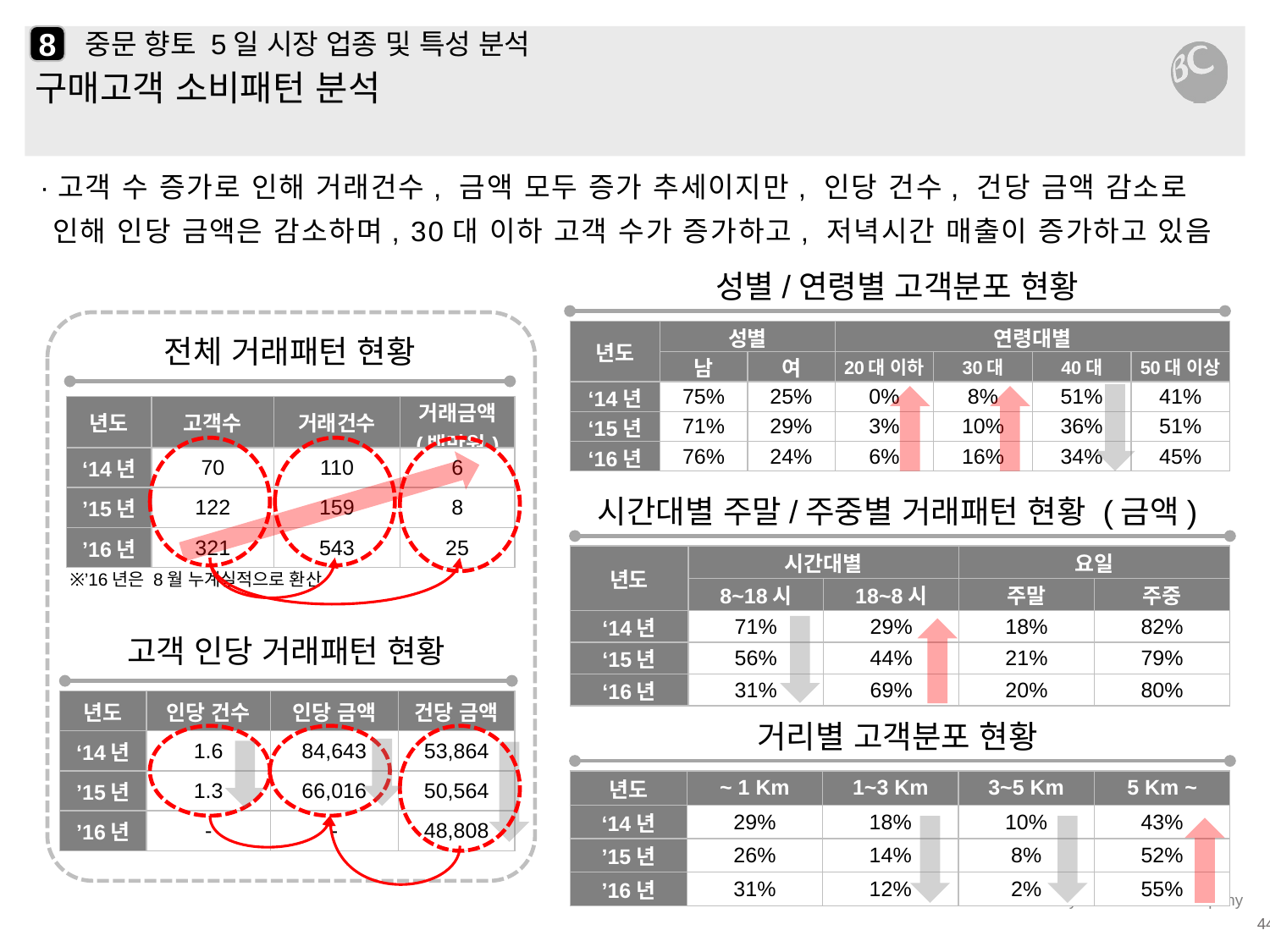

8
# 중문 향토 5일 시장 업종 및 특성 분석
구매고객 소비패턴 분석
·고객 수 증가로 인해 거래건수, 금액 모두 증가 추세이지만, 인당 건수, 건당 금액 감소로 인해 인당 금액은 감소하며, 30대 이하 고객 수가 증가하고, 저녁시간 매출이 증가하고 있음
성별/연령별 고객분포 현황

| 년도 | 성별 |  | 연령대별 |  |  |  |
| --- | --- | --- | --- | --- | --- | --- |
|  | 남 | 여 | 20대 이하 | 30대 | 40대 | 50대 이상 |
| ‘14년 | 75% | 25% | 0% | 8% | 51% | 41% |
| ‘15년 | 71% | 29% | 3% | 10% | 36% | 51% |
| ‘16년 | 76% | 24% | 6% | 16% | 34% | 45% |
전체 거래패턴 현황

| 년도 | 고객수 | 거래건수 | 거래금액 (백만원) |
| --- | --- | --- | --- |
| ‘14년 | 70 | 110 | 6 |
| ’15년 | 122 | 159 | 8 |
| ’16년 | 321 | 543 | 25 |

시간대별 주말/주중별 거래패턴 현황 (금액)
| 년도 | 시간대별 |  | 요일 |  |
| --- | --- | --- | --- | --- |
|  | 8~18시 | 18~8시 | 주말 | 주중 |
| ‘14년 | 71% | 29% | 18% | 82% |
| ‘15년 | 56% | 44% | 21% | 79% |
| ‘16년 | 31% | 69% | 20% | 80% |
※’16년은 8월 누계실적으로 환산

고객 인당 거래패턴 현황
| 년도 | 인당 건수 | 인당 금액 | 건당 금액 |
| --- | --- | --- | --- |
| ‘14년 | 1.6 | 84,643 | 53,864 |
| ’15년 | 1.3 | 66,016 | 50,564 |
| ’16년 | - | - | 48,808 |
거리별 고객분포 현황

| 년도 | ~ 1 Km | 1~3 Km | 3~5 Km | 5 Km ~ |
| --- | --- | --- | --- | --- |
| ‘14년 | 29% | 18% | 10% | 43% |
| ’15년 | 26% | 14% | 8% | 52% |
| ’16년 | 31% | 12% | 2% | 55% |